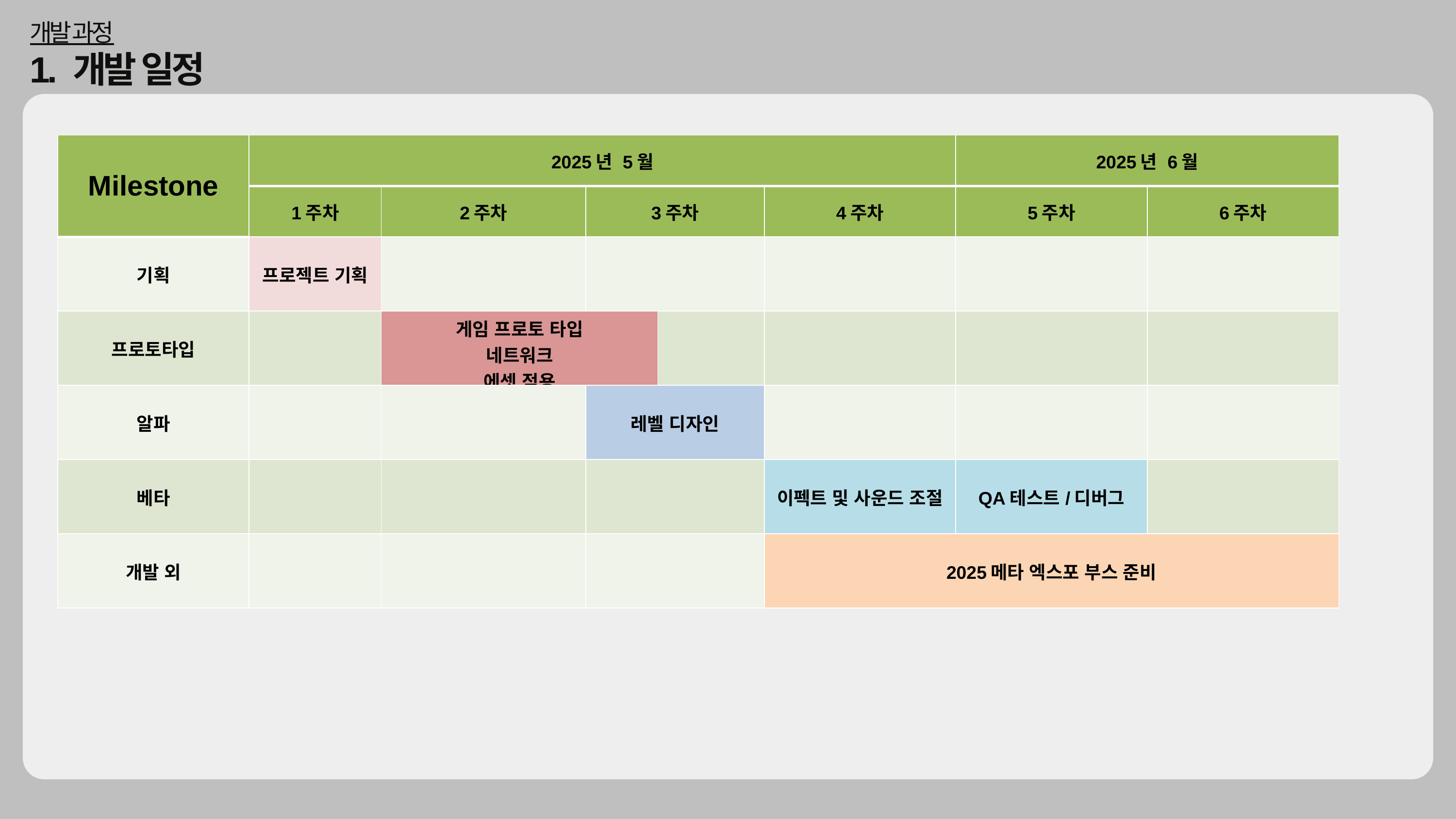

개발 과정
1. 개발 일정

| Milestone | 2025년 5월 |  |  |  |  | 2025년 6월 |  |
| --- | --- | --- | --- | --- | --- | --- | --- |
|  | 1주차 | 2주차 | 3주차 |  | 4주차 | 5주차 | 6주차 |
| 기획 | 프로젝트 기획 |  |  |  |  |  |  |
| 프로토타입 |  | 게임 프로토 타입 네트워크 에셋 적용 |  |  |  |  |  |
| 알파 |  |  | 레벨 디자인 |  |  |  |  |
| 베타 |  |  |  |  | 이펙트 및 사운드 조절 | QA테스트/디버그 |  |
| 개발 외 |  |  |  |  | 2025메타 엑스포 부스 준비 |  |  |